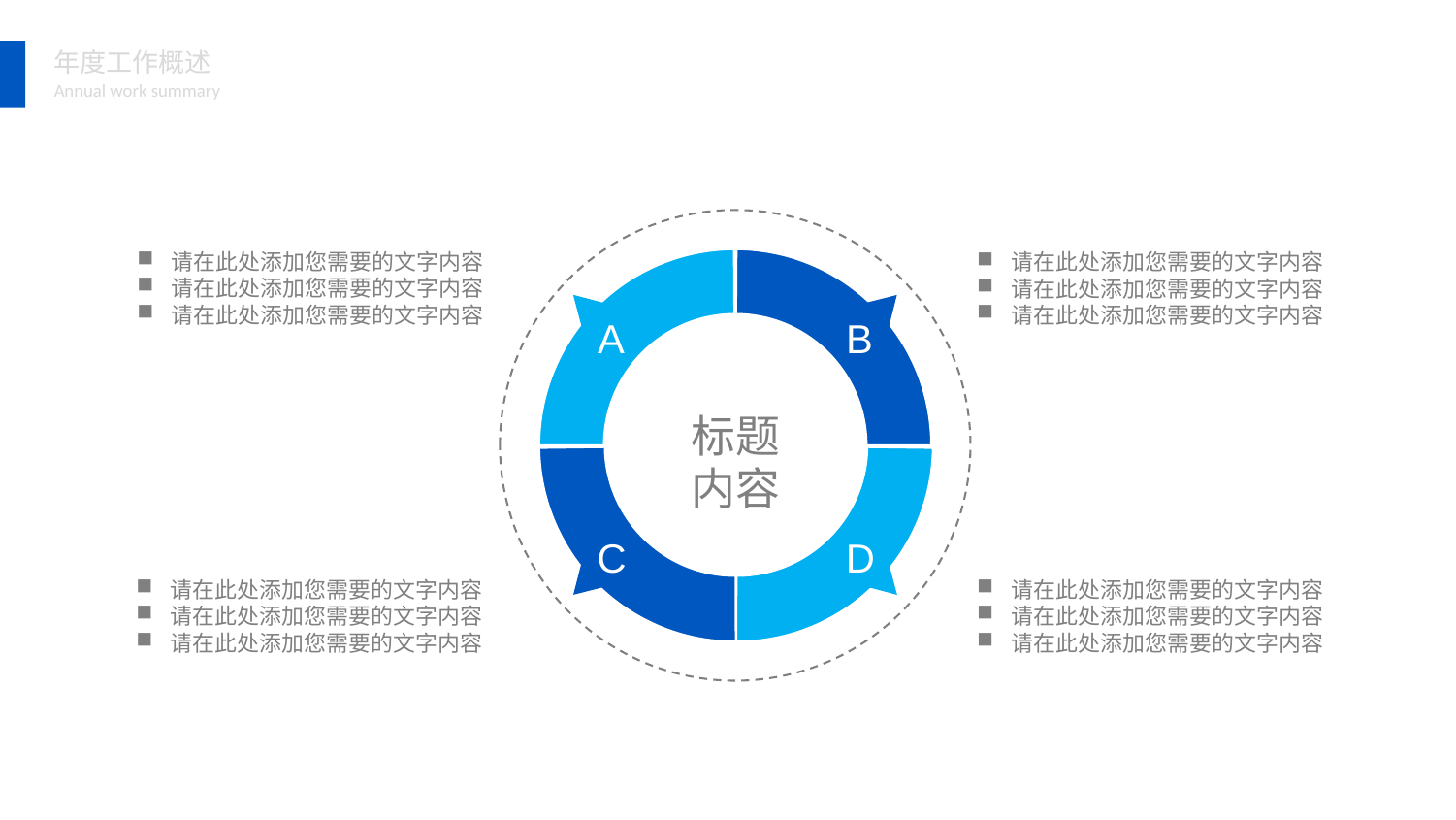

请在此处添加您需要的文字内容
请在此处添加您需要的文字内容
请在此处添加您需要的文字内容
请在此处添加您需要的文字内容
请在此处添加您需要的文字内容
请在此处添加您需要的文字内容
A
B
C
D

标题
内容

请在此处添加您需要的文字内容
请在此处添加您需要的文字内容
请在此处添加您需要的文字内容
请在此处添加您需要的文字内容
请在此处添加您需要的文字内容
请在此处添加您需要的文字内容